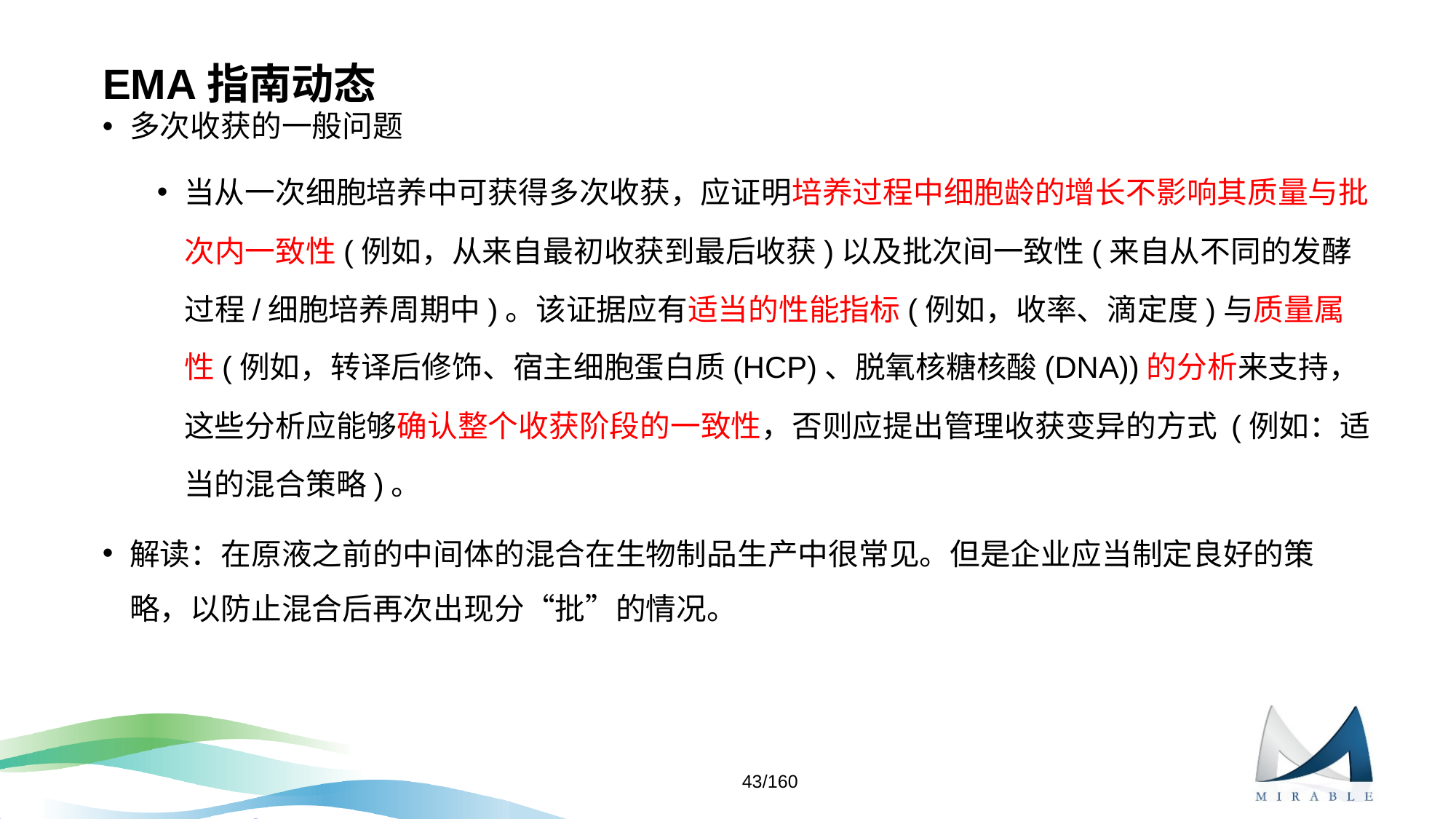

# EMA指南动态
多次收获的一般问题
当从一次细胞培养中可获得多次收获，应证明培养过程中细胞龄的增长不影响其质量与批次内一致性(例如，从来自最初收获到最后收获)以及批次间一致性(来自从不同的发酵过程/细胞培养周期中)。该证据应有适当的性能指标(例如，收率、滴定度)与质量属性(例如，转译后修饰、宿主细胞蛋白质(HCP)、脱氧核糖核酸(DNA))的分析来支持，这些分析应能够确认整个收获阶段的一致性，否则应提出管理收获变异的方式 (例如：适当的混合策略)。
解读：在原液之前的中间体的混合在生物制品生产中很常见。但是企业应当制定良好的策略，以防止混合后再次出现分“批”的情况。
43/160